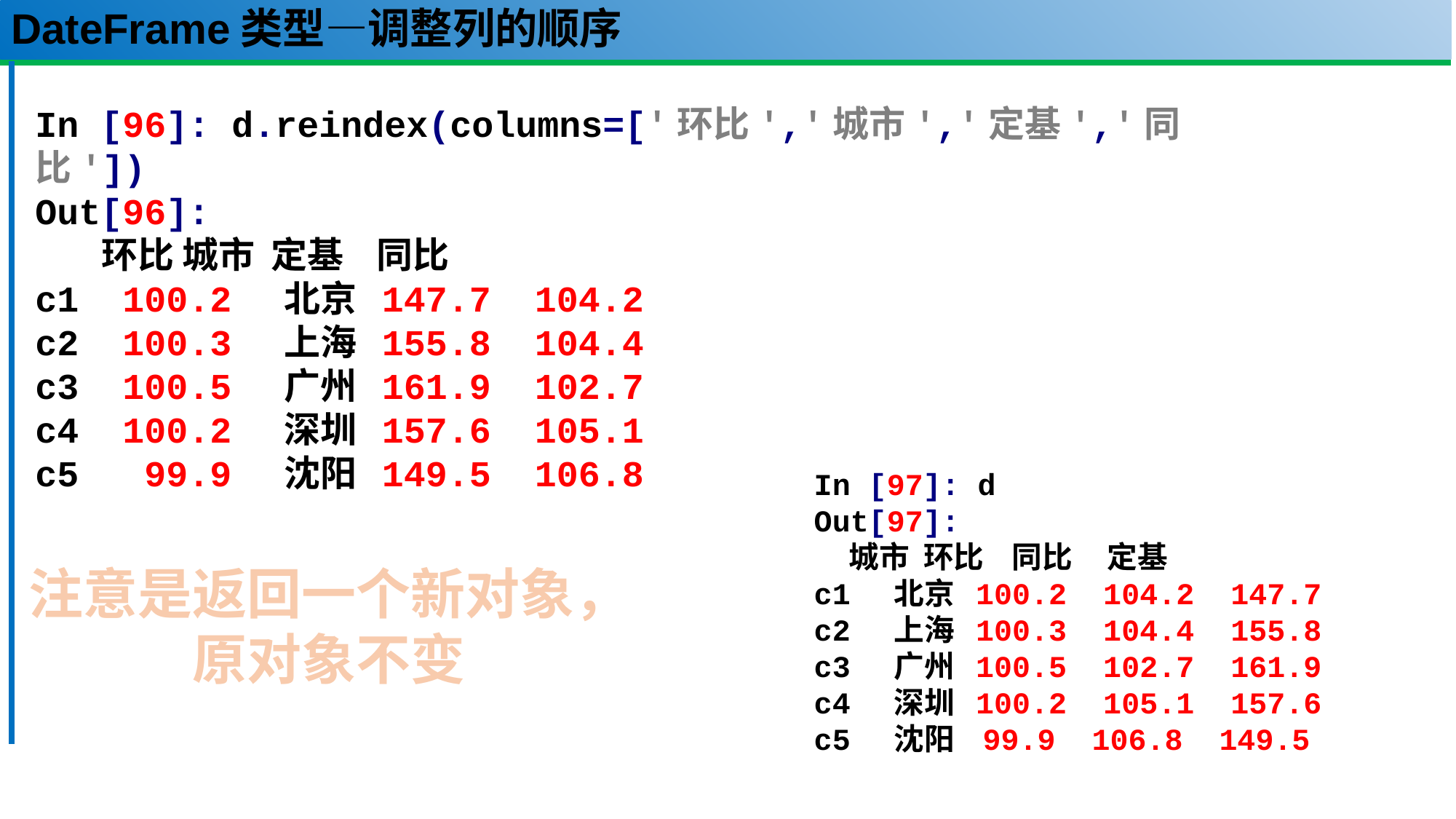

# DateFrame类型—调整列的顺序
In [96]: d.reindex(columns=['环比','城市','定基','同比'])
Out[96]:
       环比 城市  定基    同比
c1  100.2  北京  147.7  104.2
c2  100.3  上海  155.8  104.4
c3  100.5  广州  161.9  102.7
c4  100.2  深圳  157.6  105.1
c5   99.9  沈阳  149.5  106.8
In [97]: d
Out[97]:
    城市  环比    同比     定基
c1  北京  100.2  104.2  147.7
c2  上海  100.3  104.4  155.8
c3  广州  100.5  102.7  161.9
c4  深圳  100.2  105.1  157.6
c5  沈阳   99.9  106.8  149.5
注意是返回一个新对象，
原对象不变